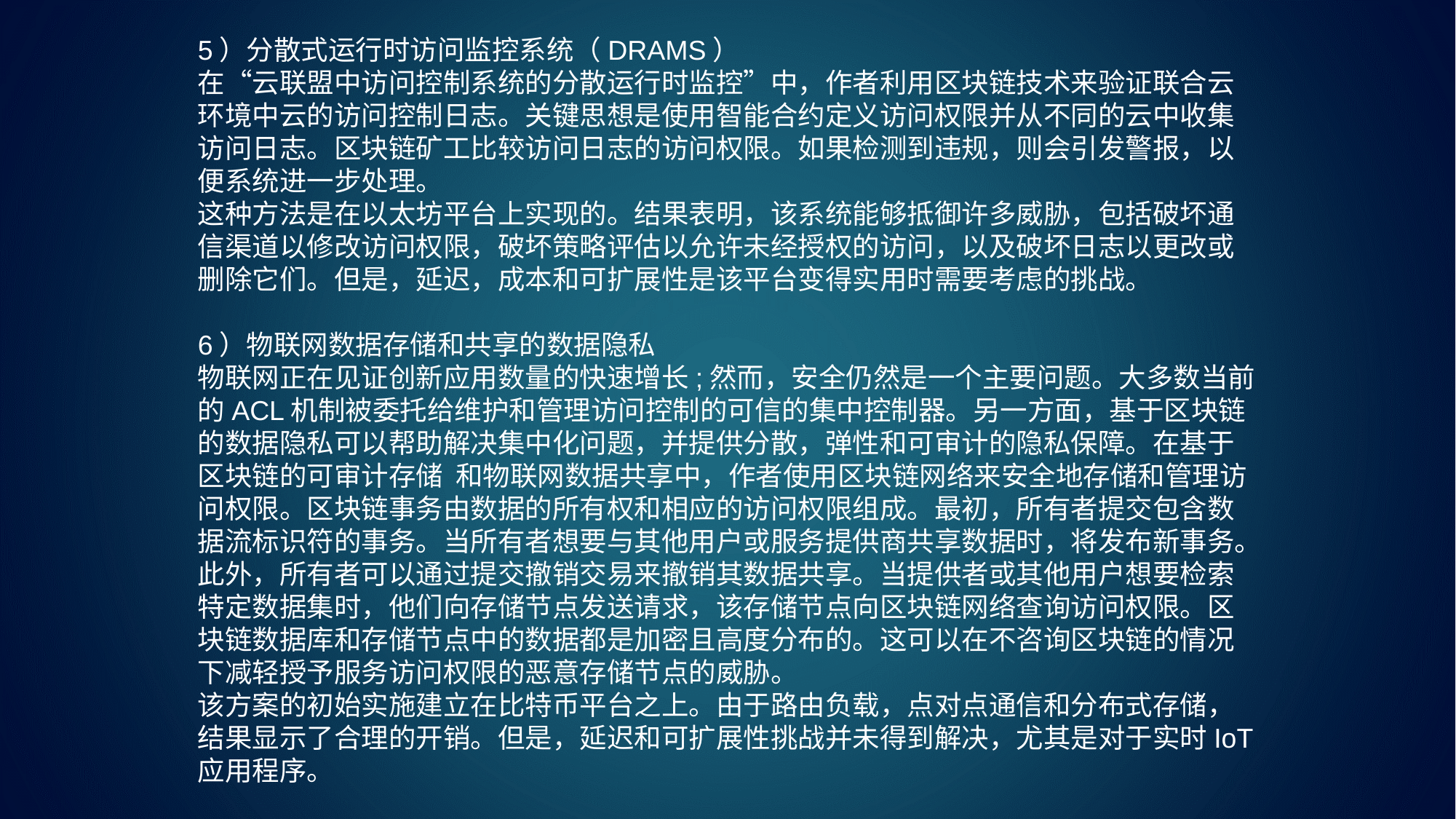

5）分散式运行时访问监控系统（DRAMS）
在“云联盟中访问控制系统的分散运行时监控”中，作者利用区块链技术来验证联合云环境中云的访问控制日志。关键思想是使用智能合约定义访问权限并从不同的云中收集访问日志。区块链矿工比较访问日志的访问权限。如果检测到违规，则会引发警报，以便系统进一步处理。
这种方法是在以太坊平台上实现的。结果表明，该系统能够抵御许多威胁，包括破坏通信渠道以修改访问权限，破坏策略评估以允许未经授权的访问，以及破坏日志以更改或删除它们。但是，延迟，成本和可扩展性是该平台变得实用时需要考虑的挑战。

6）物联网数据存储和共享的数据隐私
物联网正在见证创新应用数量的快速增长;然而，安全仍然是一个主要问题。大多数当前的ACL机制被委托给维护和管理访问控制的可信的集中控制器。另一方面，基于区块链的数据隐私可以帮助解决集中化问题，并提供分散，弹性和可审计的隐私保障。在基于区块链的可审计存储  和物联网数据共享中，作者使用区块链网络来安全地存储和管理访问权限。区块链事务由数据的所有权和相应的访问权限组成。最初，所有者提交包含数据流标识符的事务。当所有者想要与其他用户或服务提供商共享数据时，将发布新事务。此外，所有者可以通过提交撤销交易来撤销其数据共享。当提供者或其他用户想要检索特定数据集时，他们向存储节点发送请求，该存储节点向区块链网络查询访问权限。区块链数据库和存储节点中的数据都是加密且高度分布的。这可以在不咨询区块链的情况下减轻授予服务访问权限的恶意存储节点的威胁。
该方案的初始实施建立在比特币平台之上。由于路由负载，点对点通信和分布式存储，结果显示了合理的开销。但是，延迟和可扩展性挑战并未得到解决，尤其是对于实时IoT应用程序。